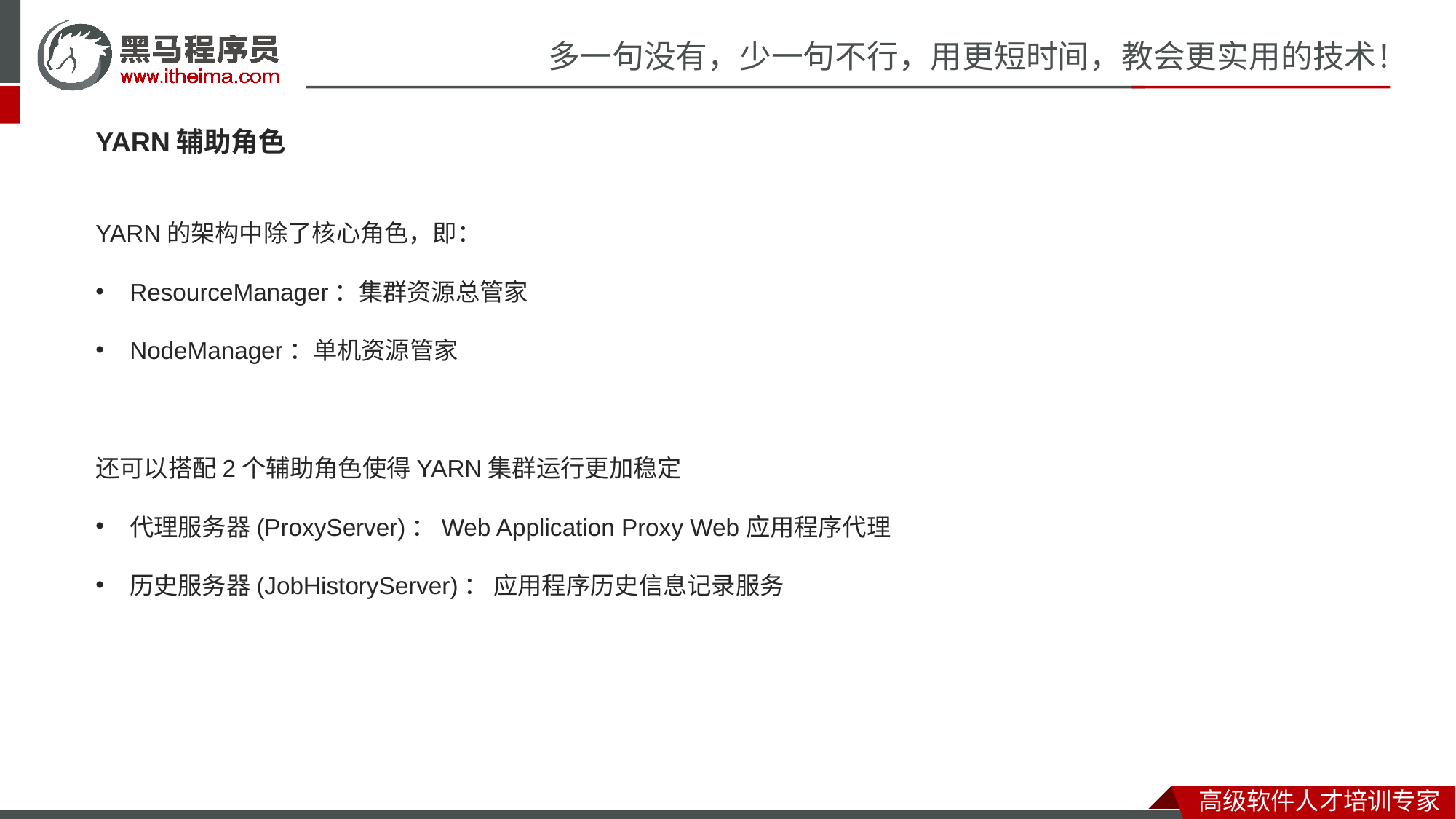

YARN辅助角色
YARN的架构中除了核心角色，即：
ResourceManager：集群资源总管家
NodeManager：单机资源管家

还可以搭配2个辅助角色使得YARN集群运行更加稳定
代理服务器(ProxyServer)：Web Application Proxy Web应用程序代理
历史服务器(JobHistoryServer)： 应用程序历史信息记录服务